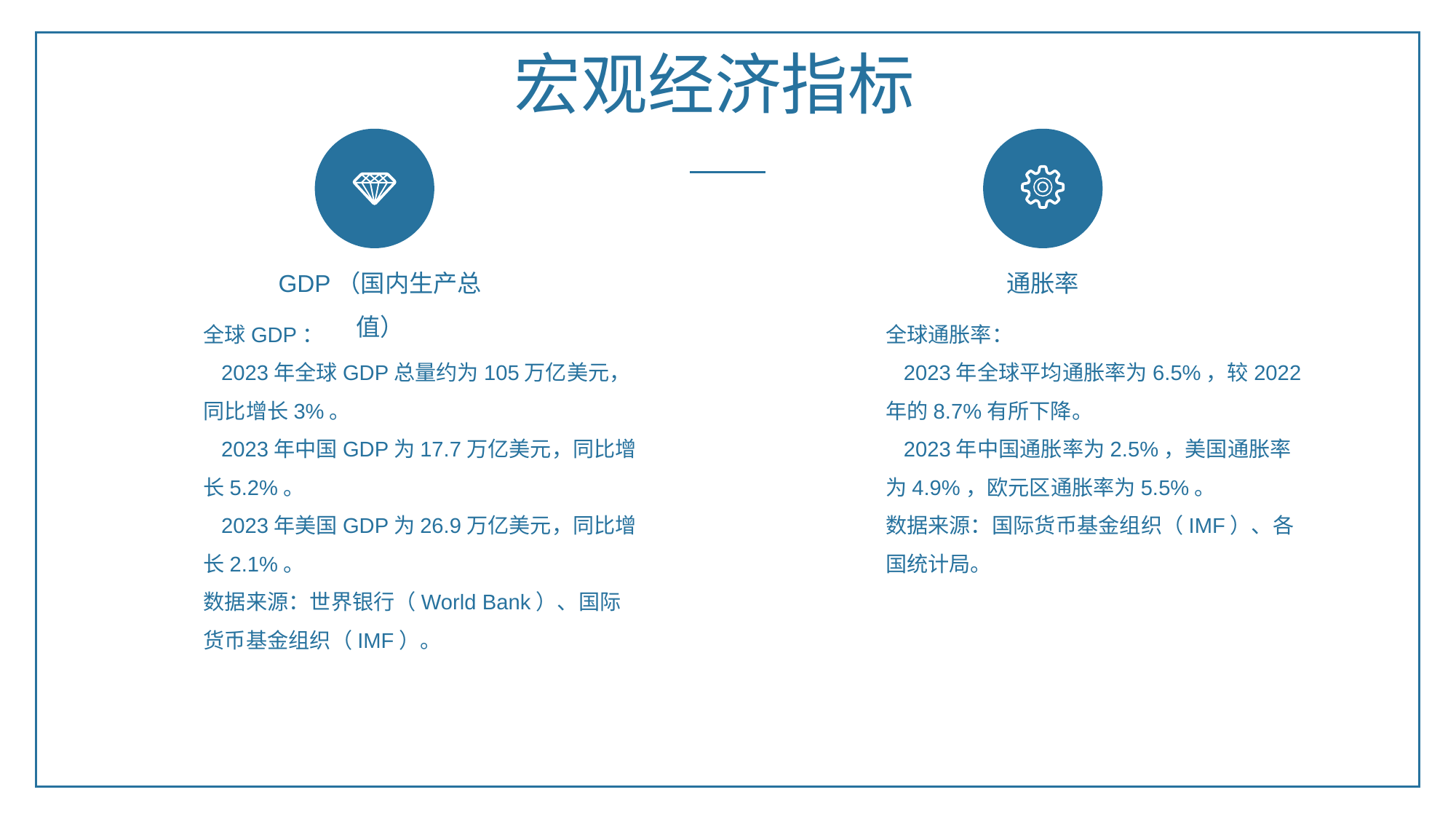

宏观经济指标

通胀率
GDP（国内生产总值）
全球GDP：
   2023年全球GDP总量约为105万亿美元，同比增长3%。
   2023年中国GDP为17.7万亿美元，同比增长5.2%。
   2023年美国GDP为26.9万亿美元，同比增长2.1%。
数据来源：世界银行（World Bank）、国际货币基金组织（IMF）。
全球通胀率：
   2023年全球平均通胀率为6.5%，较2022年的8.7%有所下降。
   2023年中国通胀率为2.5%，美国通胀率为4.9%，欧元区通胀率为5.5%。
数据来源：国际货币基金组织（IMF）、各国统计局。